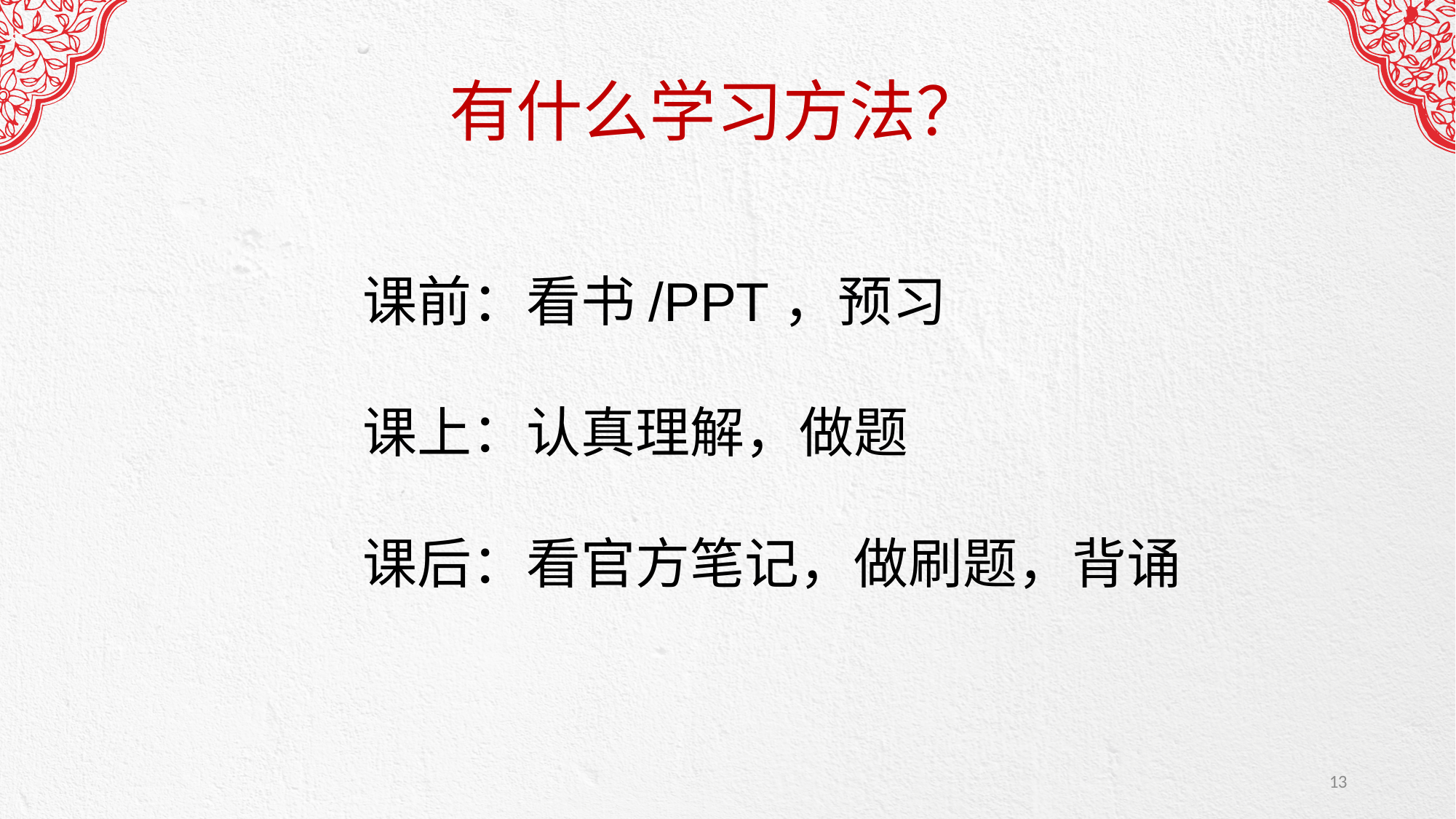

有什么学习方法？
课前：看书/PPT，预习
课上：认真理解，做题
课后：看官方笔记，做刷题，背诵

13